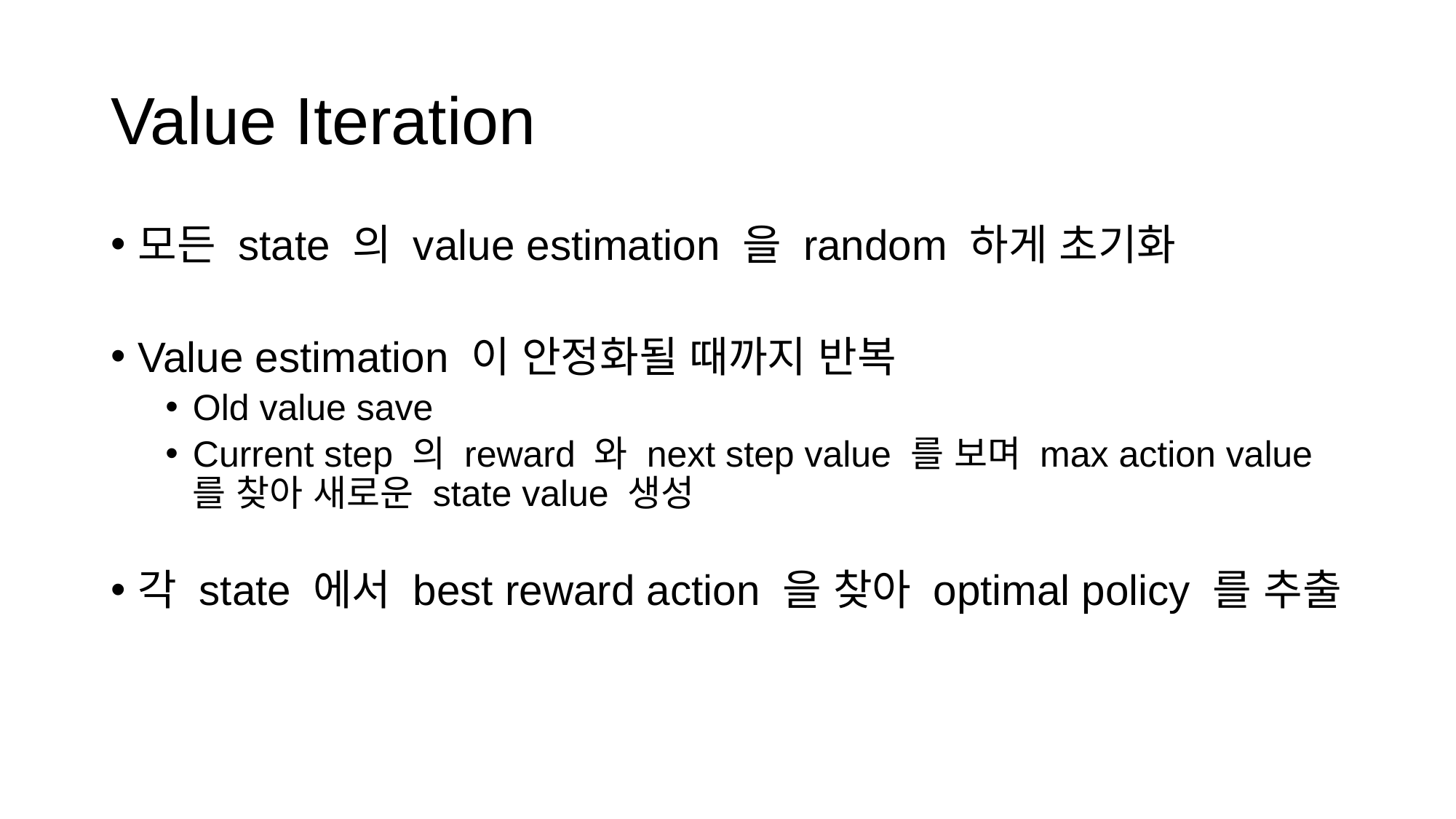

# Value Iteration
모든 state 의 value estimation 을 random 하게 초기화
Value estimation 이 안정화될 때까지 반복
Old value save
Current step 의 reward 와 next step value 를 보며 max action value 를 찾아 새로운 state value 생성
각 state 에서 best reward action 을 찾아 optimal policy 를 추출